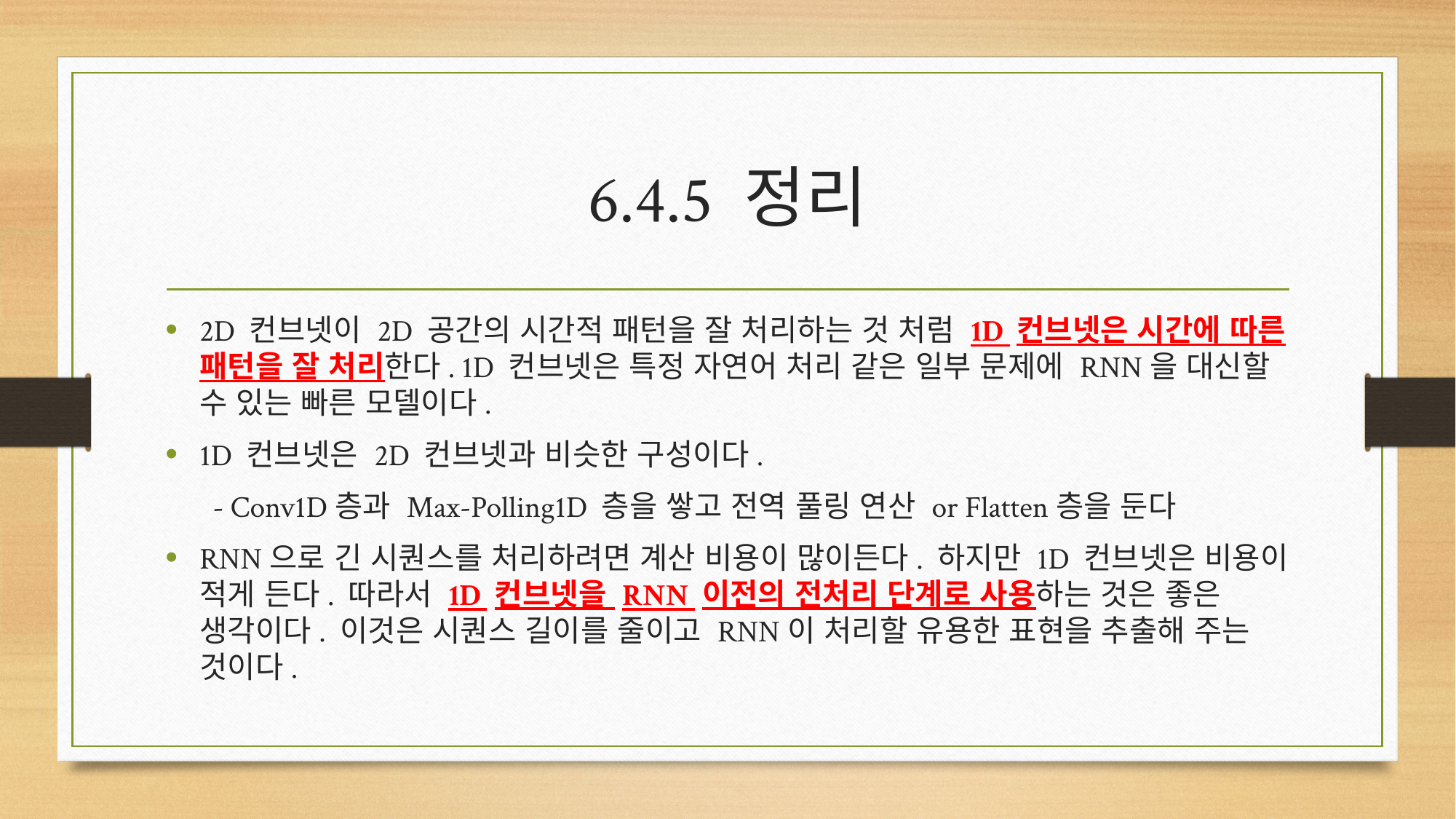

# 6.4.5 정리
2D 컨브넷이 2D 공간의 시간적 패턴을 잘 처리하는 것 처럼 1D 컨브넷은 시간에 따른 패턴을 잘 처리한다. 1D 컨브넷은 특정 자연어 처리 같은 일부 문제에 RNN을 대신할 수 있는 빠른 모델이다.
1D 컨브넷은 2D 컨브넷과 비슷한 구성이다.
       - Conv1D층과 Max-Polling1D 층을 쌓고 전역 풀링 연산 or Flatten층을 둔다
RNN으로 긴 시퀀스를 처리하려면 계산 비용이 많이든다. 하지만 1D 컨브넷은 비용이 적게 든다. 따라서 1D 컨브넷을 RNN 이전의 전처리 단계로 사용하는 것은 좋은 생각이다. 이것은 시퀀스 길이를 줄이고 RNN이 처리할 유용한 표현을 추출해 주는 것이다.